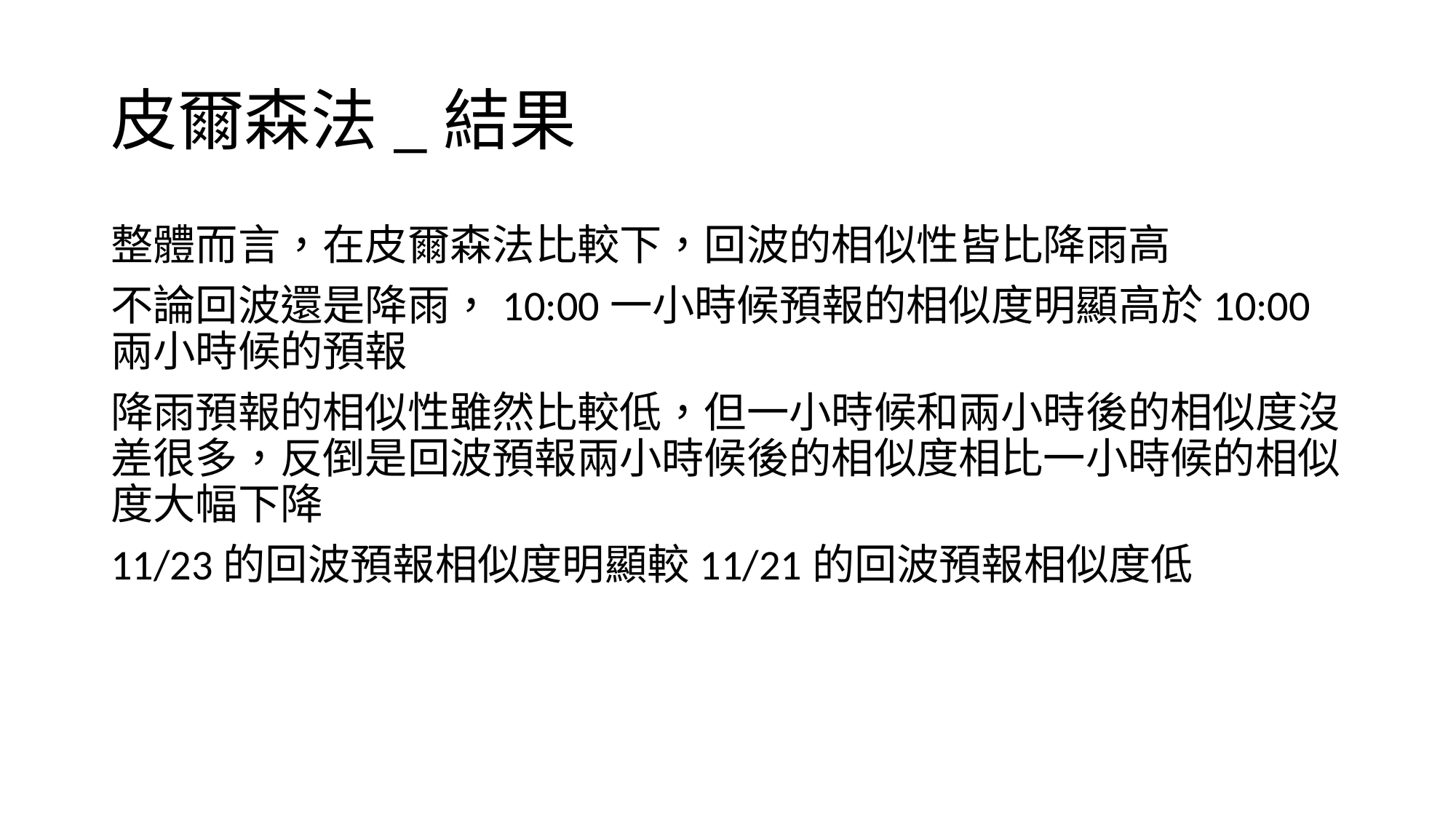

# 皮爾森法_結果
整體而言，在皮爾森法比較下，回波的相似性皆比降雨高
不論回波還是降雨，10:00一小時候預報的相似度明顯高於10:00兩小時候的預報
降雨預報的相似性雖然比較低，但一小時候和兩小時後的相似度沒差很多，反倒是回波預報兩小時候後的相似度相比一小時候的相似度大幅下降
11/23的回波預報相似度明顯較11/21的回波預報相似度低